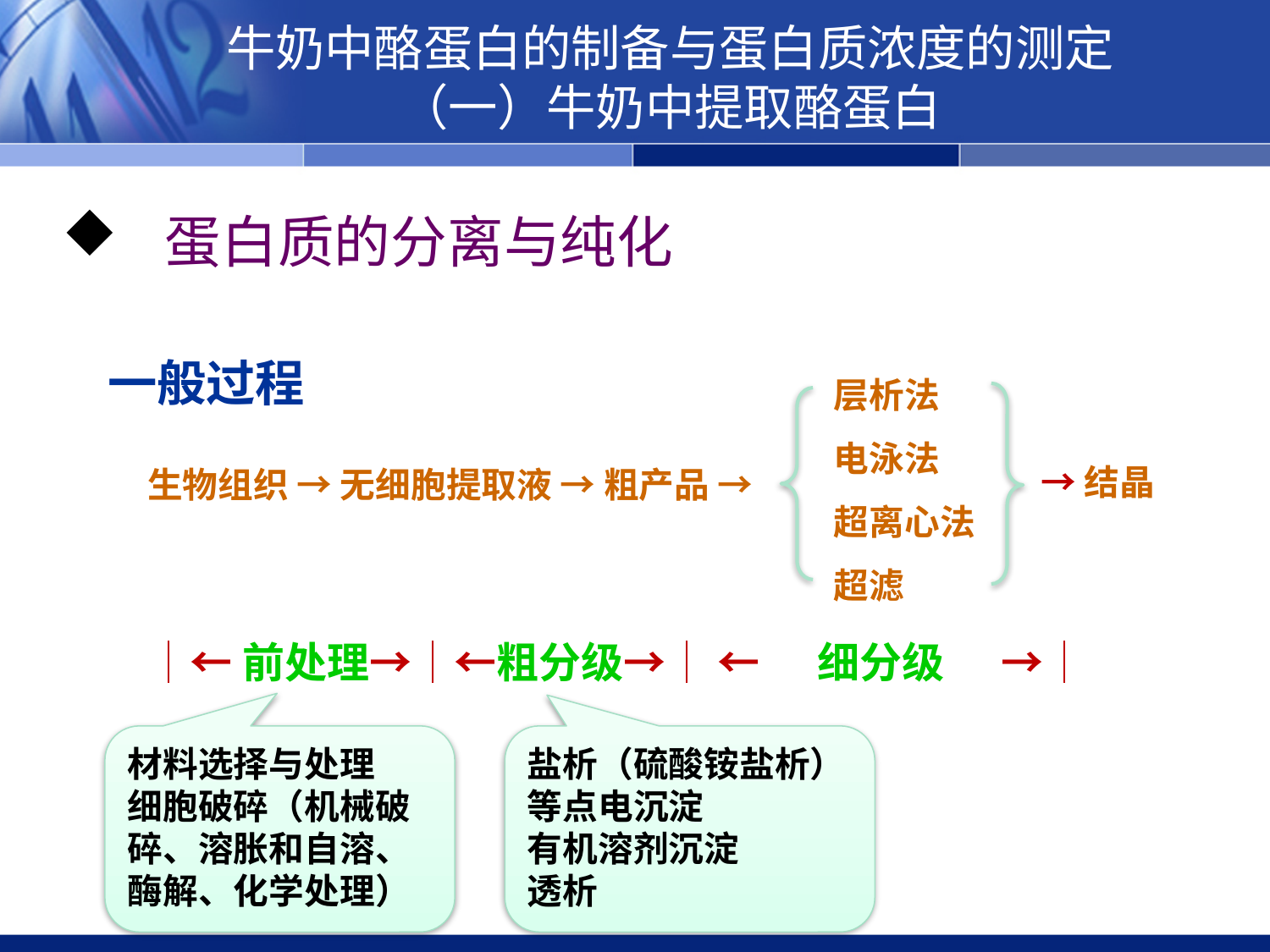

牛奶中酪蛋白的制备与蛋白质浓度的测定
（一）牛奶中提取酪蛋白
  蛋白质的分离与纯化
一般过程
层析法
电泳法
超离心法
超滤

→结晶
生物组织 → 无细胞提取液 → 粗产品 →
│←前处理→│←粗分级→│ ←      细分级      →│
材料选择与处理
细胞破碎（机械破碎、溶胀和自溶、酶解、化学处理）
盐析（硫酸铵盐析）
等点电沉淀
有机溶剂沉淀
透析